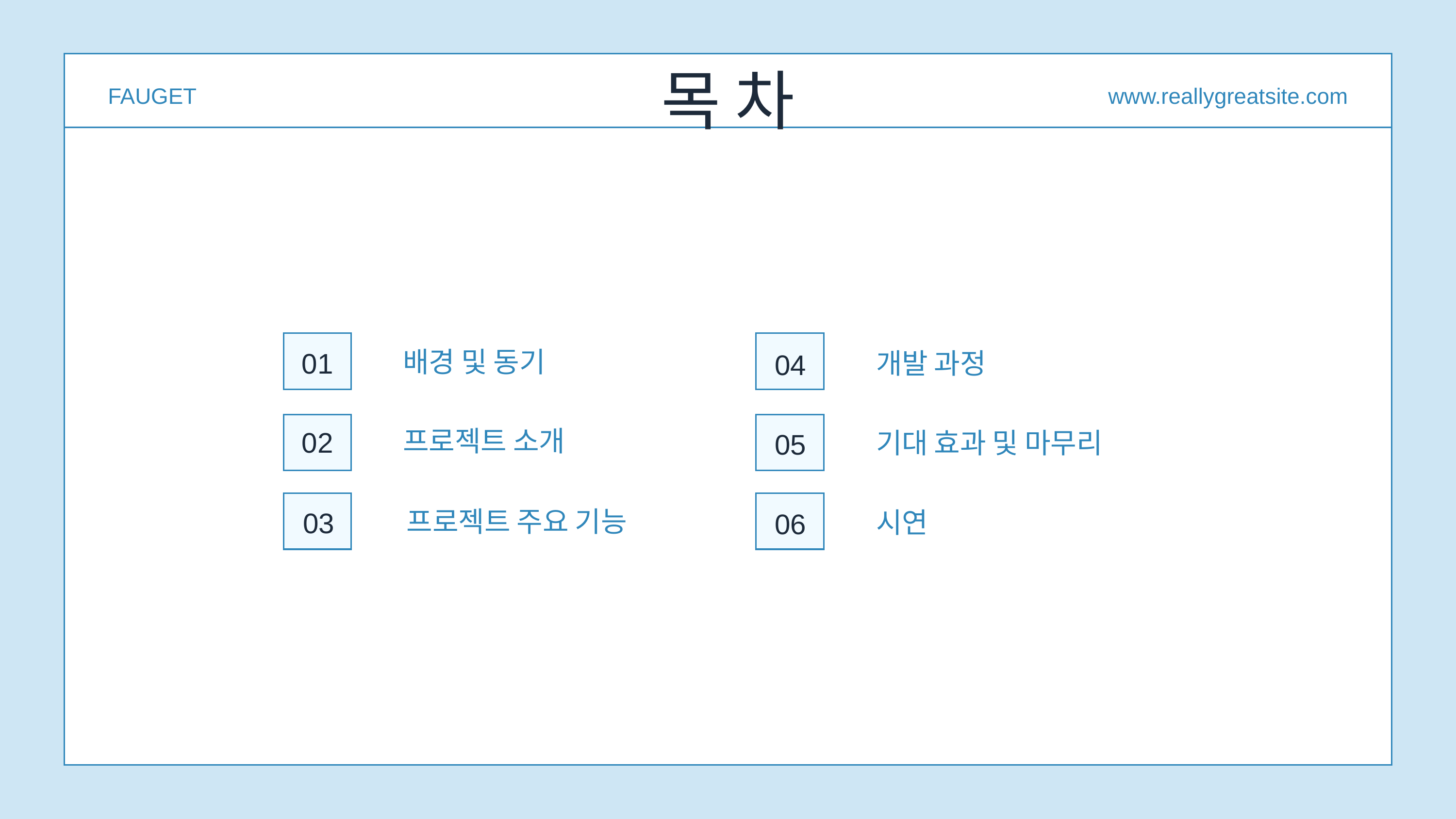

목 차

FAUGET
www.reallygreatsite.com

배경 및 동기
01
개발 과정
04

프로젝트 소개
02
기대 효과 및 마무리
05

프로젝트 주요 기능
시연
03
06